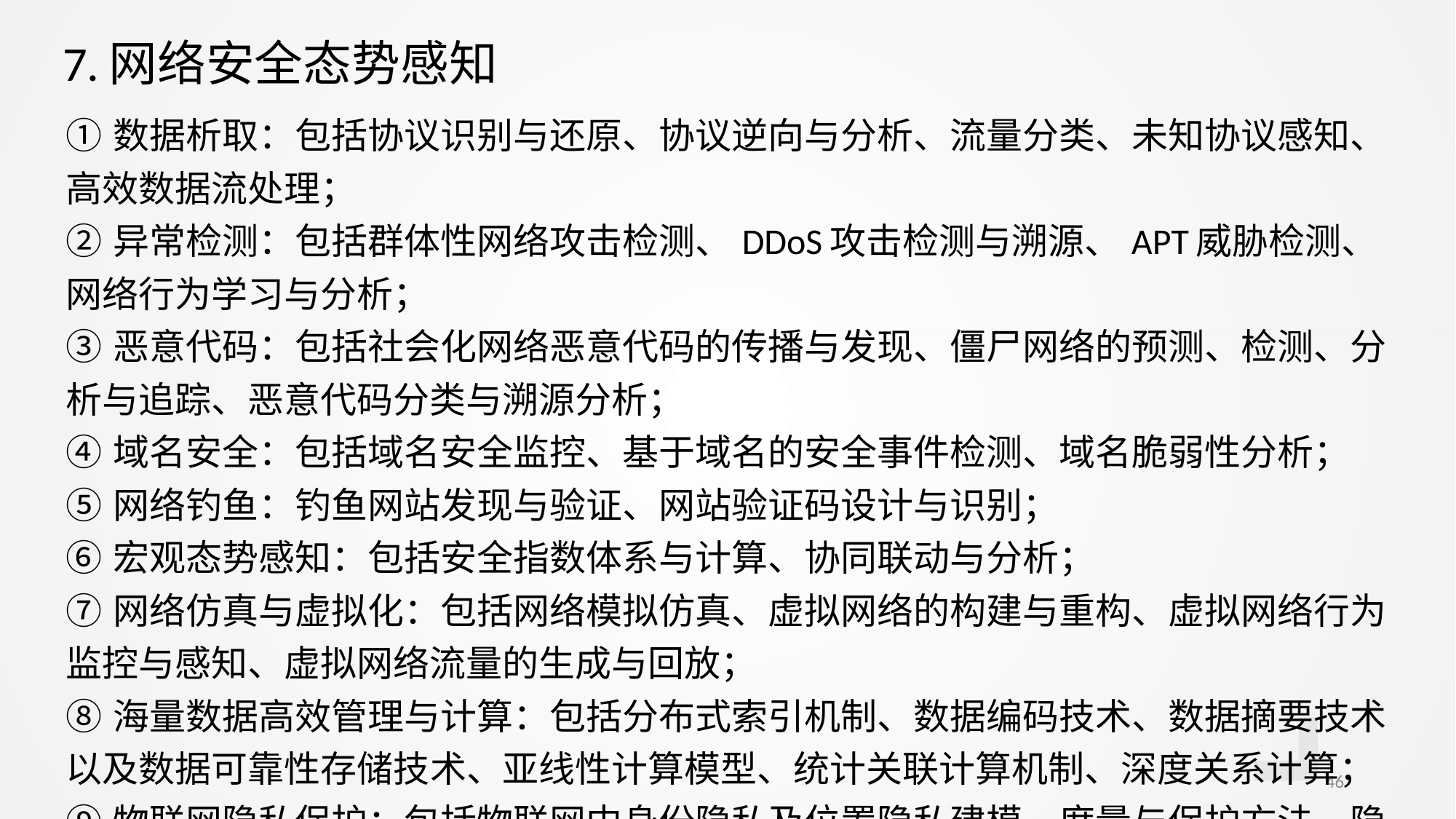

| 7.网络安全态势感知 |
| --- |
| ①数据析取：包括协议识别与还原、协议逆向与分析、流量分类、未知协议感知、高效数据流处理； ②异常检测：包括群体性网络攻击检测、DDoS攻击检测与溯源、APT威胁检测、网络行为学习与分析； ③恶意代码：包括社会化网络恶意代码的传播与发现、僵尸网络的预测、检测、分析与追踪、恶意代码分类与溯源分析； ④域名安全：包括域名安全监控、基于域名的安全事件检测、域名脆弱性分析； ⑤网络钓鱼：钓鱼网站发现与验证、网站验证码设计与识别； ⑥宏观态势感知：包括安全指数体系与计算、协同联动与分析； ⑦网络仿真与虚拟化：包括网络模拟仿真、虚拟网络的构建与重构、虚拟网络行为监控与感知、虚拟网络流量的生成与回放； ⑧海量数据高效管理与计算：包括分布式索引机制、数据编码技术、数据摘要技术以及数据可靠性存储技术、亚线性计算模型、统计关联计算机制、深度关系计算； ⑨物联网隐私保护：包括物联网中身份隐私及位置隐私建模、度量与保护方法，隐私与QoS平衡方法。 |
| --- |

46